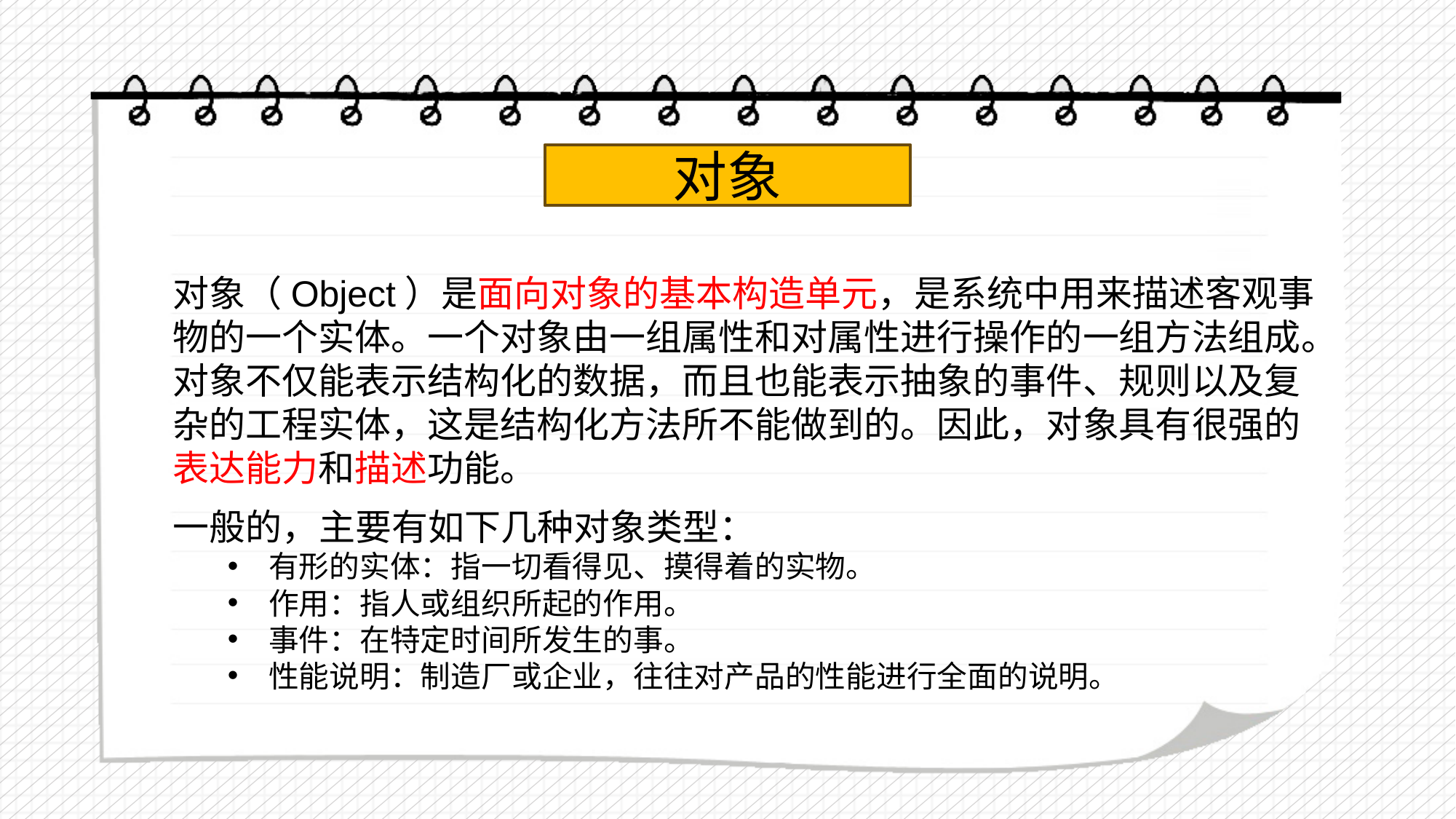

对象
对象（Object）是面向对象的基本构造单元，是系统中用来描述客观事物的一个实体。一个对象由一组属性和对属性进行操作的一组方法组成。对象不仅能表示结构化的数据，而且也能表示抽象的事件、规则以及复杂的工程实体，这是结构化方法所不能做到的。因此，对象具有很强的表达能力和描述功能。
一般的，主要有如下几种对象类型：
有形的实体：指一切看得见、摸得着的实物。
作用：指人或组织所起的作用。
事件：在特定时间所发生的事。
性能说明：制造厂或企业，往往对产品的性能进行全面的说明。